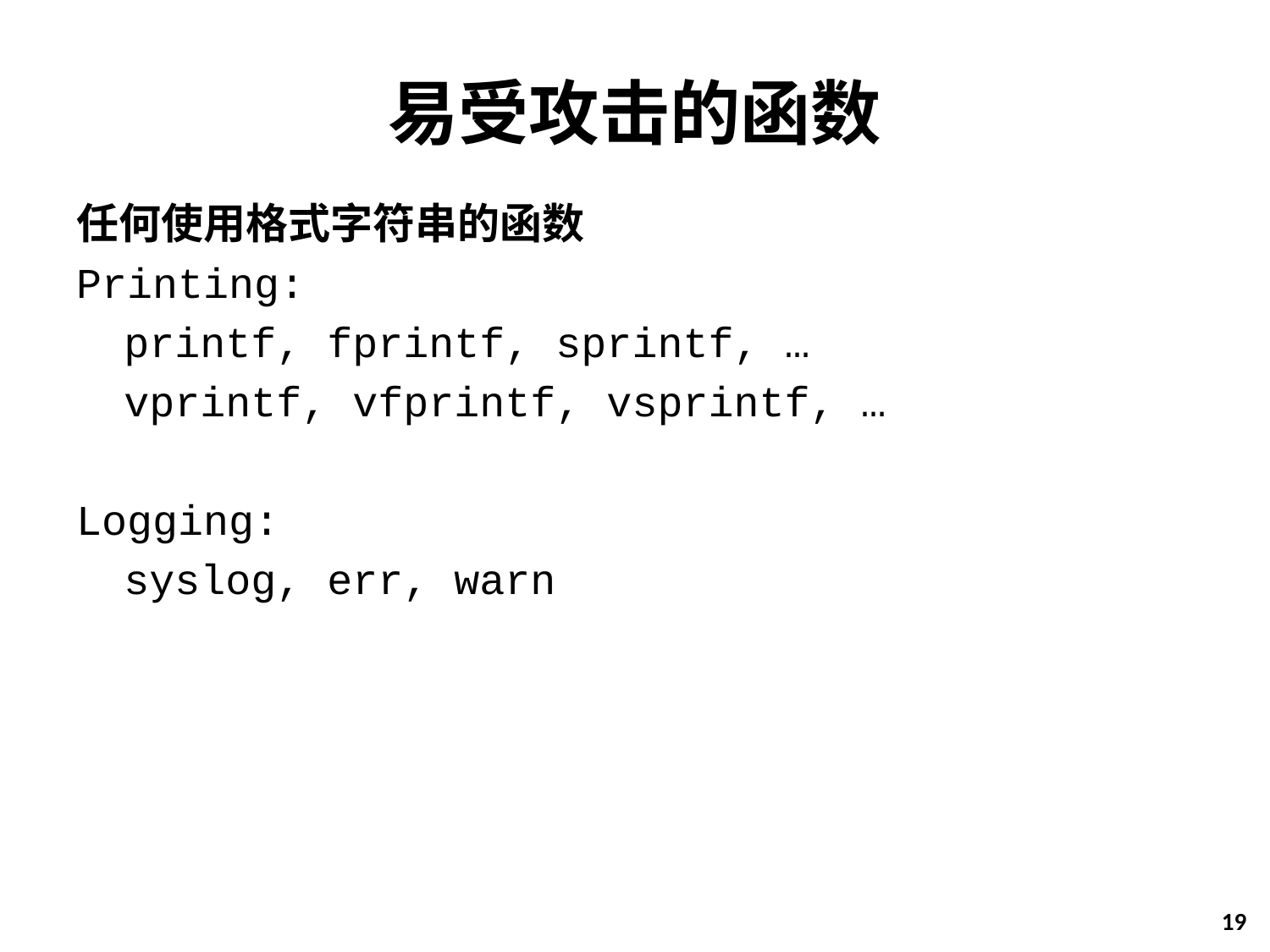

# 易受攻击的函数
任何使用格式字符串的函数
Printing:
	printf, fprintf, sprintf, …
	vprintf, vfprintf, vsprintf, …

Logging:
	syslog, err, warn
19